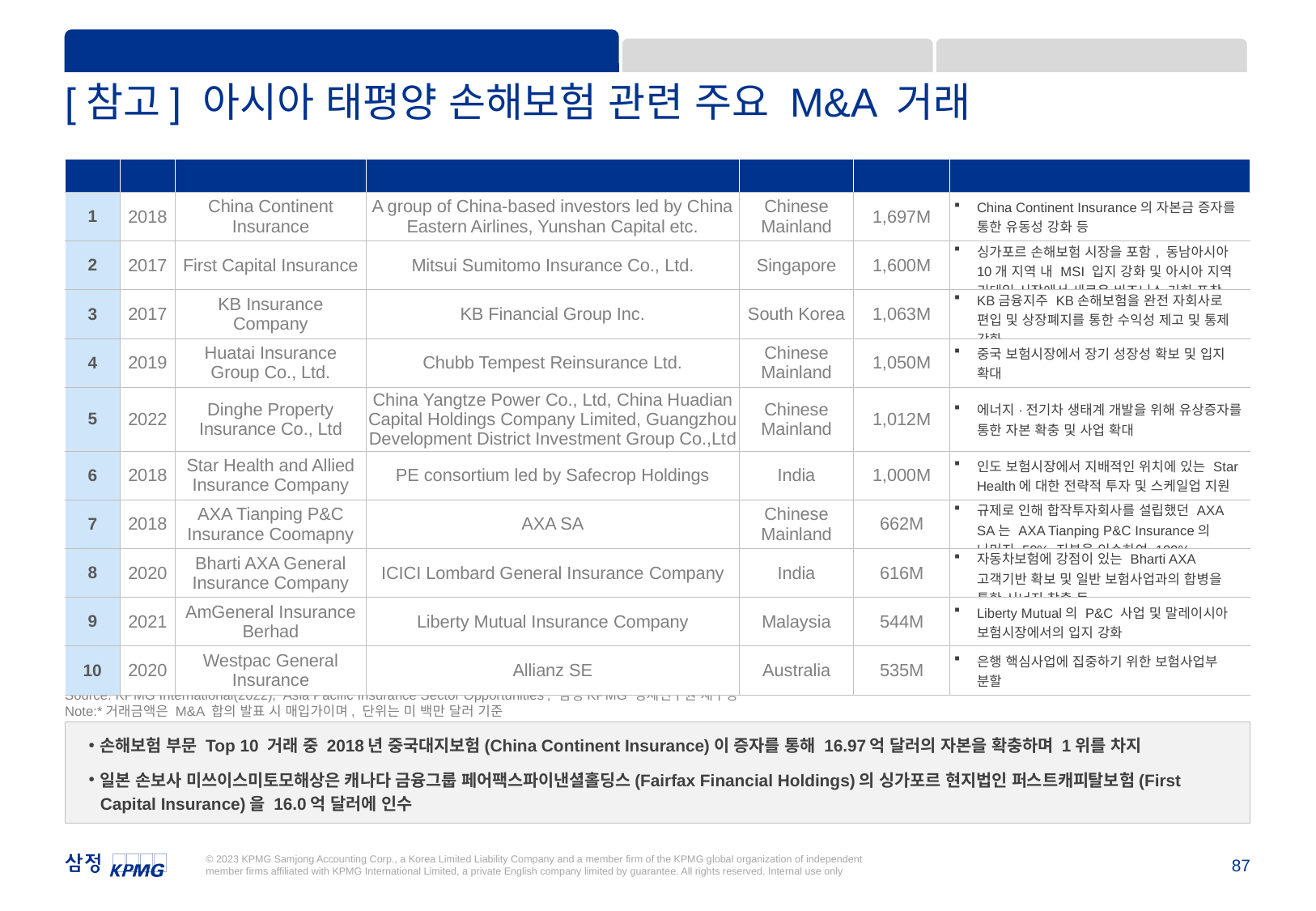

1. Market 진출방식 및 거버넌스
2. Competition: 경쟁 심화에 따른 차별화
3. Product & Channel: 상품 경쟁력 및 채널·파트너십
[참고] 아시아 태평양 손해보험 관련 주요 M&A 거래
| 순위 | 연도 | 타겟기업 | 인수기업/투자자 | 국가 | 거래금액\* | 거래 동인(Deal Rationale) |
| --- | --- | --- | --- | --- | --- | --- |
| 1 | 2018 | China Continent Insurance | A group of China-based investors led by China Eastern Airlines, Yunshan Capital etc. | Chinese Mainland | 1,697M | China Continent Insurance의 자본금 증자를 통한 유동성 강화 등 |
| 2 | 2017 | First Capital Insurance | Mitsui Sumitomo Insurance Co., Ltd. | Singapore | 1,600M | 싱가포르 손해보험 시장을 포함, 동남아시아 10개 지역 내 MSI 입지 강화 및 아시아 지역 리테일 시장에서 새로운 비즈니스 기회 포착 |
| 3 | 2017 | KB Insurance Company | KB Financial Group Inc. | South Korea | 1,063M | KB금융지주 KB손해보험을 완전 자회사로 편입 및 상장폐지를 통한 수익성 제고 및 통제 강화 |
| 4 | 2019 | Huatai Insurance Group Co., Ltd. | Chubb Tempest Reinsurance Ltd. | Chinese Mainland | 1,050M | 중국 보험시장에서 장기 성장성 확보 및 입지 확대 |
| 5 | 2022 | Dinghe Property Insurance Co., Ltd | China Yangtze Power Co., Ltd, China Huadian Capital Holdings Company Limited, Guangzhou Development District Investment Group Co.,Ltd | Chinese Mainland | 1,012M | 에너지·전기차 생태계 개발을 위해 유상증자를 통한 자본 확충 및 사업 확대 |
| 6 | 2018 | Star Health and Allied Insurance Company | PE consortium led by Safecrop Holdings | India | 1,000M | 인도 보험시장에서 지배적인 위치에 있는 Star Health에 대한 전략적 투자 및 스케일업 지원 |
| 7 | 2018 | AXA Tianping P&C Insurance Coomapny | AXA SA | Chinese Mainland | 662M | 규제로 인해 합작투자회사를 설립했던 AXA SA는 AXA Tianping P&C Insurance의 나머지 50% 지분을 인수하여 100% 자회사로 편입 |
| 8 | 2020 | Bharti AXA General Insurance Company | ICICI Lombard General Insurance Company | India | 616M | 자동차보험에 강점이 있는 Bharti AXA 고객기반 확보 및 일반 보험사업과의 합병을 통한 시너지 창출 등 |
| 9 | 2021 | AmGeneral Insurance Berhad | Liberty Mutual Insurance Company | Malaysia | 544M | Liberty Mutual의 P&C 사업 및 말레이시아 보험시장에서의 입지 강화 |
| 10 | 2020 | Westpac General Insurance | Allianz SE | Australia | 535M | 은행 핵심사업에 집중하기 위한 보험사업부 분할 |
Source: KPMG International(2022), ‘Asia Pacific Insurance Sector Opportunities’, 삼정KPMG 경제연구원 재구성
Note:*거래금액은 M&A 합의 발표 시 매입가이며, 단위는 미 백만 달러 기준백만 달러
손해보험 부문 Top 10 거래 중 2018년 중국대지보험(China Continent Insurance)이 증자를 통해 16.97억 달러의 자본을 확충하며 1위를 차지
일본 손보사 미쓰이스미토모해상은 캐나다 금융그룹 페어팩스파이낸셜홀딩스(Fairfax Financial Holdings)의 싱가포르 현지법인 퍼스트캐피탈보험(First Capital Insurance)을 16.0억 달러에 인수